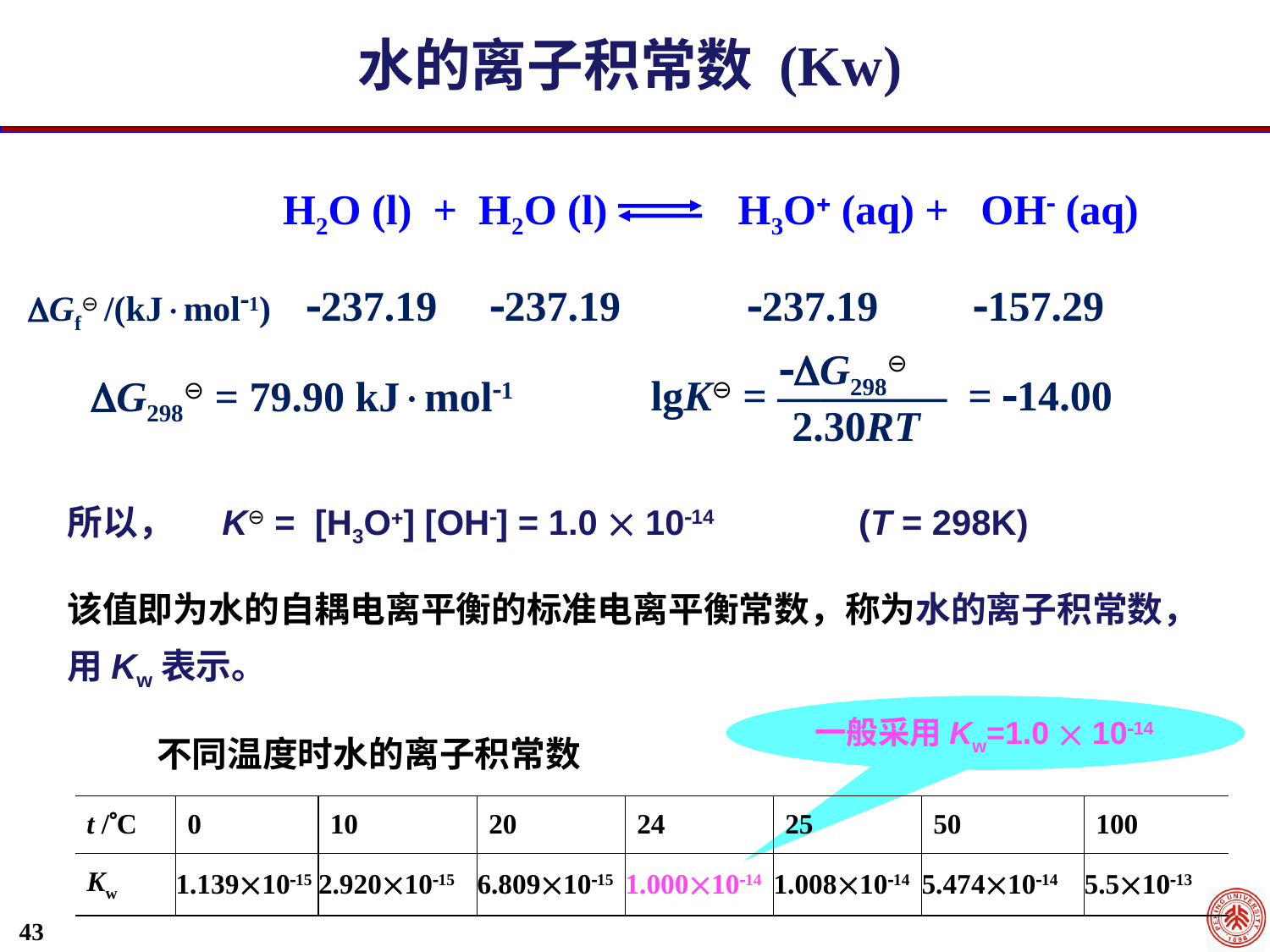

水的离子积常数 (Kw)

H2O (l)  +  H2O (l)  	       H3O+ (aq) +   OH− (aq)

ΔGf⊖ /(kJ⋅mol−1)    −237.19     −237.19            −237.19         −157.29
−ΔG298⊖
lgK⊖ = ————  = −14.00
2.30RT
ΔG298⊖ = 79.90 kJ⋅mol−1
所以，     K⊖ =  [H3O+] [OH−] = 1.0 × 10−14  	   (T = 298K)
该值即为水的自耦电离平衡的标准电离平衡常数，称为水的离子积常数，用Kw表示。
一般采用Kw=1.0 × 10−14
不同温度时水的离子积常数
| t /°C | 0 | 10 | 20 | 24 | 25 | 50 | 100 |
| --- | --- | --- | --- | --- | --- | --- | --- |
| Kw | 1.139×10−15 | 2.920×10−15 | 6.809×10−15 | 1.000×10−14 | 1.008×10−14 | 5.474×10−14 | 5.5×10−13 |
43